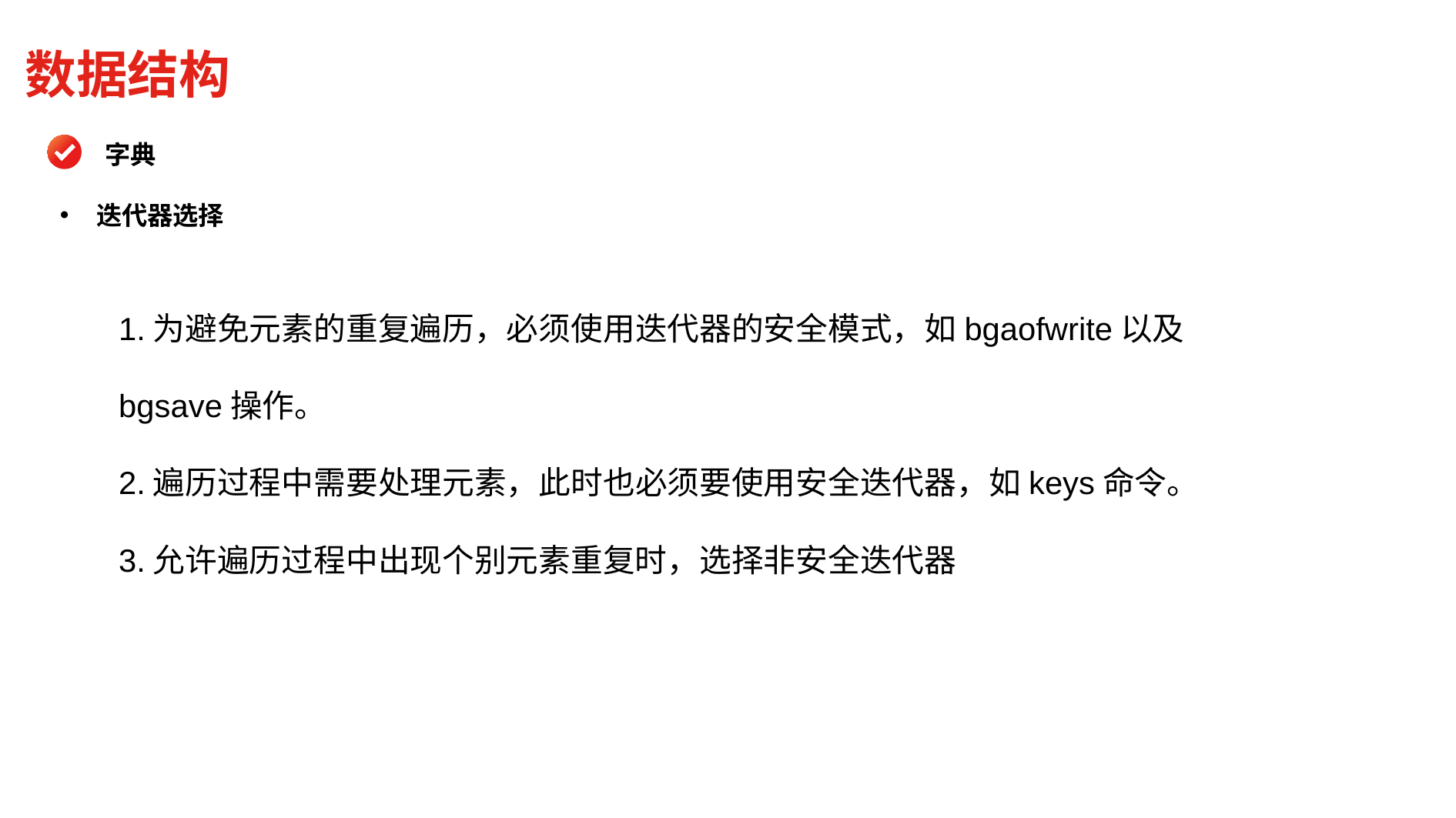

数据结构
字典

迭代器选择
1.为避免元素的重复遍历，必须使用迭代器的安全模式，如bgaofwrite以及bgsave操作。
2.遍历过程中需要处理元素，此时也必须要使用安全迭代器，如keys命令。
3.允许遍历过程中出现个别元素重复时，选择非安全迭代器